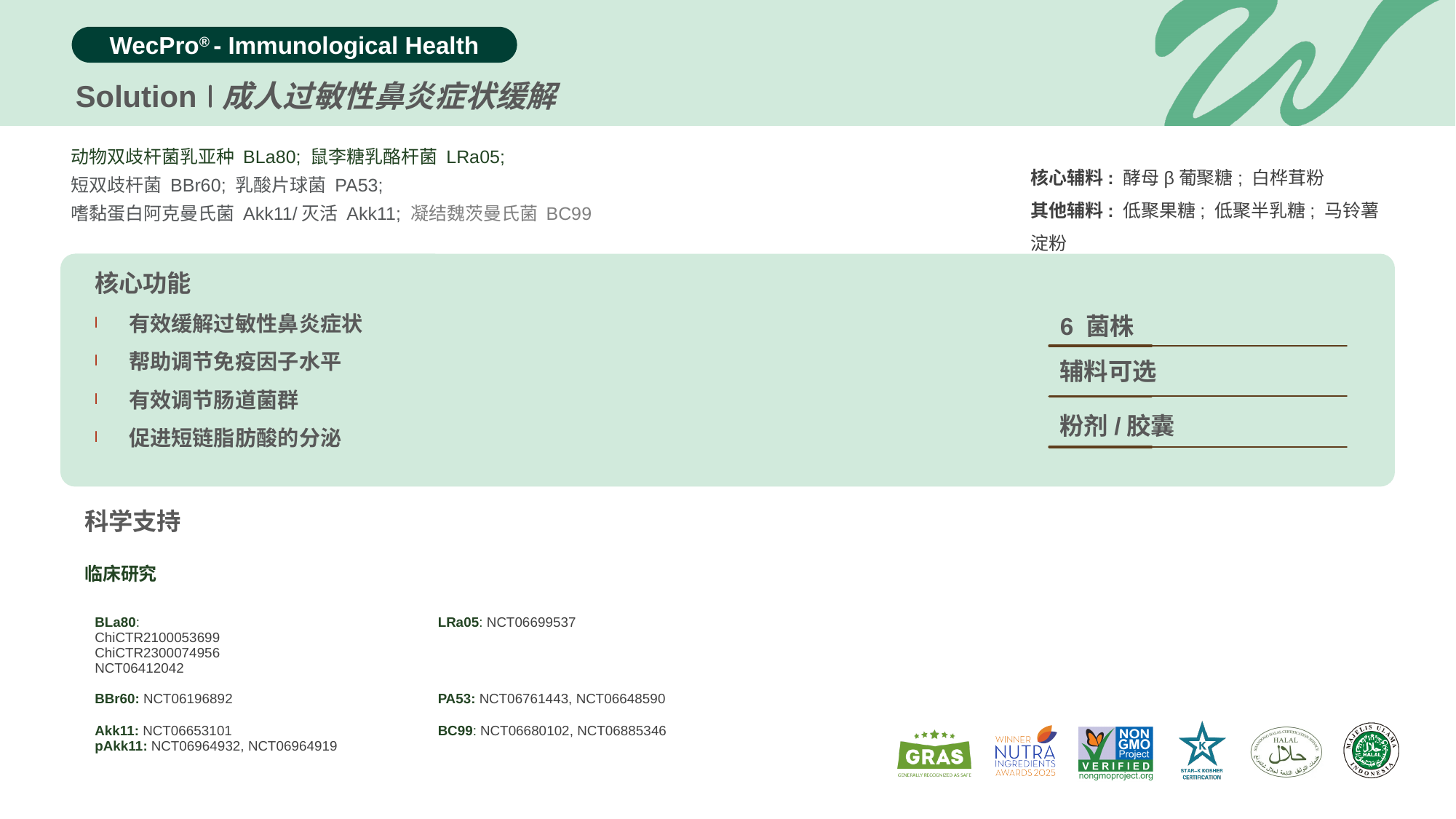

Solution
成人过敏性鼻炎症状缓解

动物双歧杆菌乳亚种 BLa80; 鼠李糖乳酪杆菌 LRa05;
短双歧杆菌 BBr60; 乳酸片球菌 PA53;
嗜黏蛋白阿克曼氏菌 Akk11/灭活 Akk11; 凝结魏茨曼氏菌 BC99
核心辅料: 酵母β葡聚糖; 白桦茸粉
其他辅料: 低聚果糖; 低聚半乳糖; 马铃薯淀粉

核心功能
有效缓解过敏性鼻炎症状
帮助调节免疫因子水平
有效调节肠道菌群
促进短链脂肪酸的分泌
6 菌株
辅料可选
粉剂/胶囊
科学支持
临床研究
| BLa80: ChiCTR2100053699 ChiCTR2300074956 NCT06412042 | LRa05: NCT06699537 |
| --- | --- |
| BBr60: NCT06196892 | PA53: NCT06761443, NCT06648590 |
| Akk11: NCT06653101 pAkk11: NCT06964932, NCT06964919 | BC99: NCT06680102, NCT06885346 |